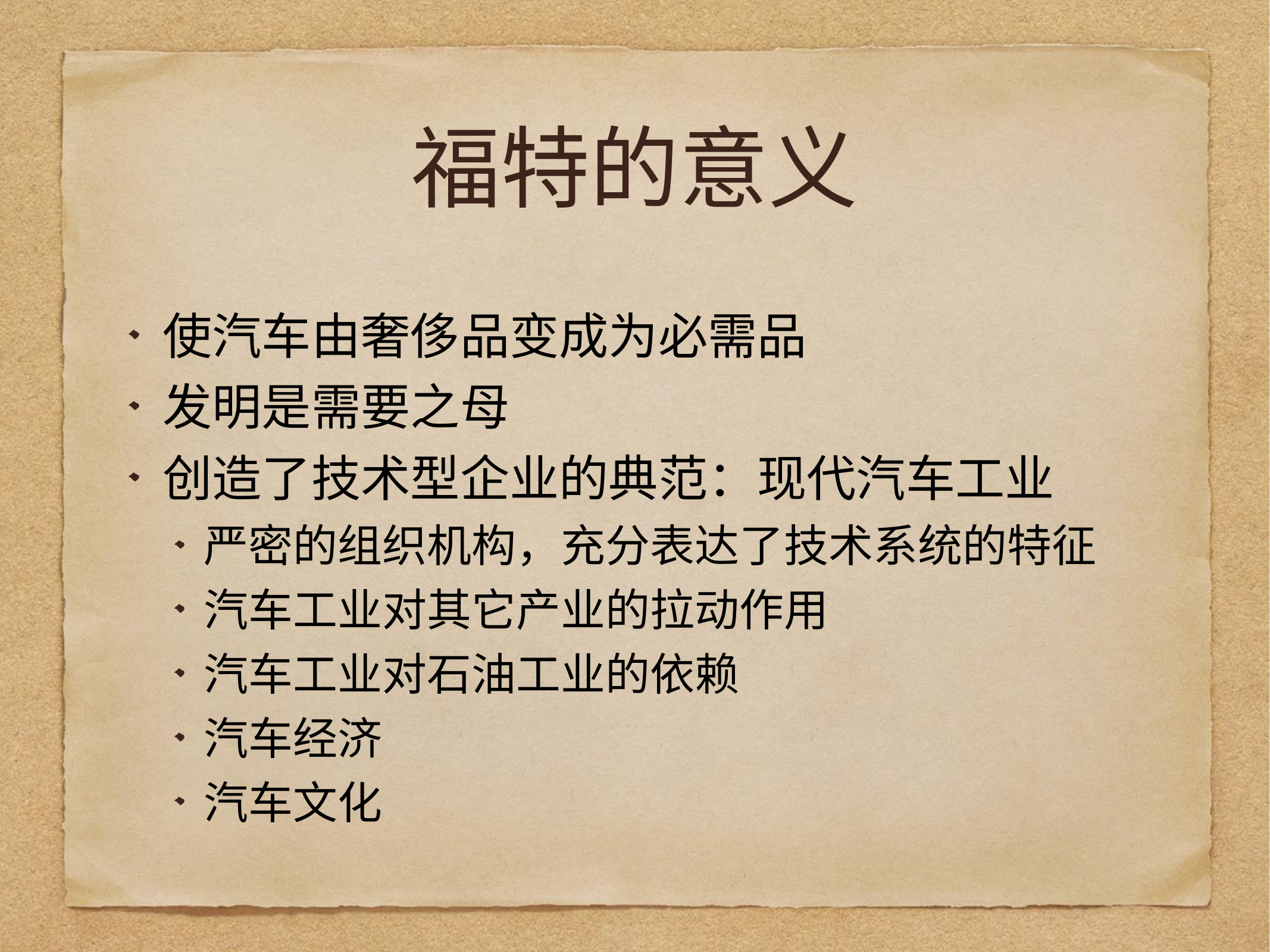

# 福特的意义
使汽车由奢侈品变成为必需品
发明是需要之母
创造了技术型企业的典范：现代汽车工业
严密的组织机构，充分表达了技术系统的特征
汽车工业对其它产业的拉动作用
汽车工业对石油工业的依赖
汽车经济
汽车文化